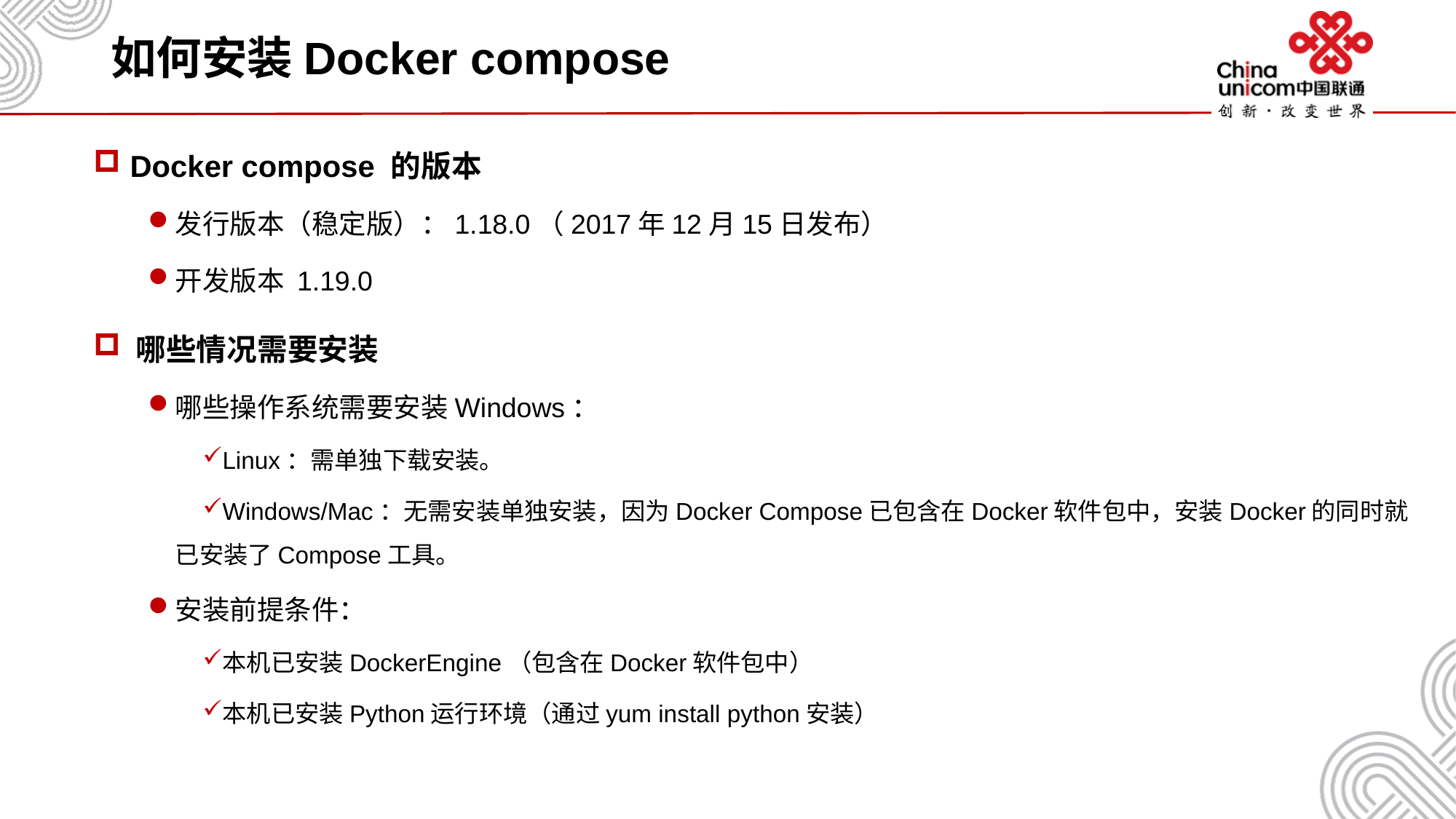

# 如何安装Docker compose
 Docker compose 的版本
发行版本（稳定版）：1.18.0（2017年12月15日发布）
开发版本 1.19.0
 哪些情况需要安装
哪些操作系统需要安装Windows：
Linux：需单独下载安装。
Windows/Mac：无需安装单独安装，因为Docker Compose已包含在Docker软件包中，安装Docker的同时就已安装了Compose工具。
安装前提条件：
本机已安装DockerEngine（包含在Docker软件包中）
本机已安装Python运行环境（通过yum install python安装）